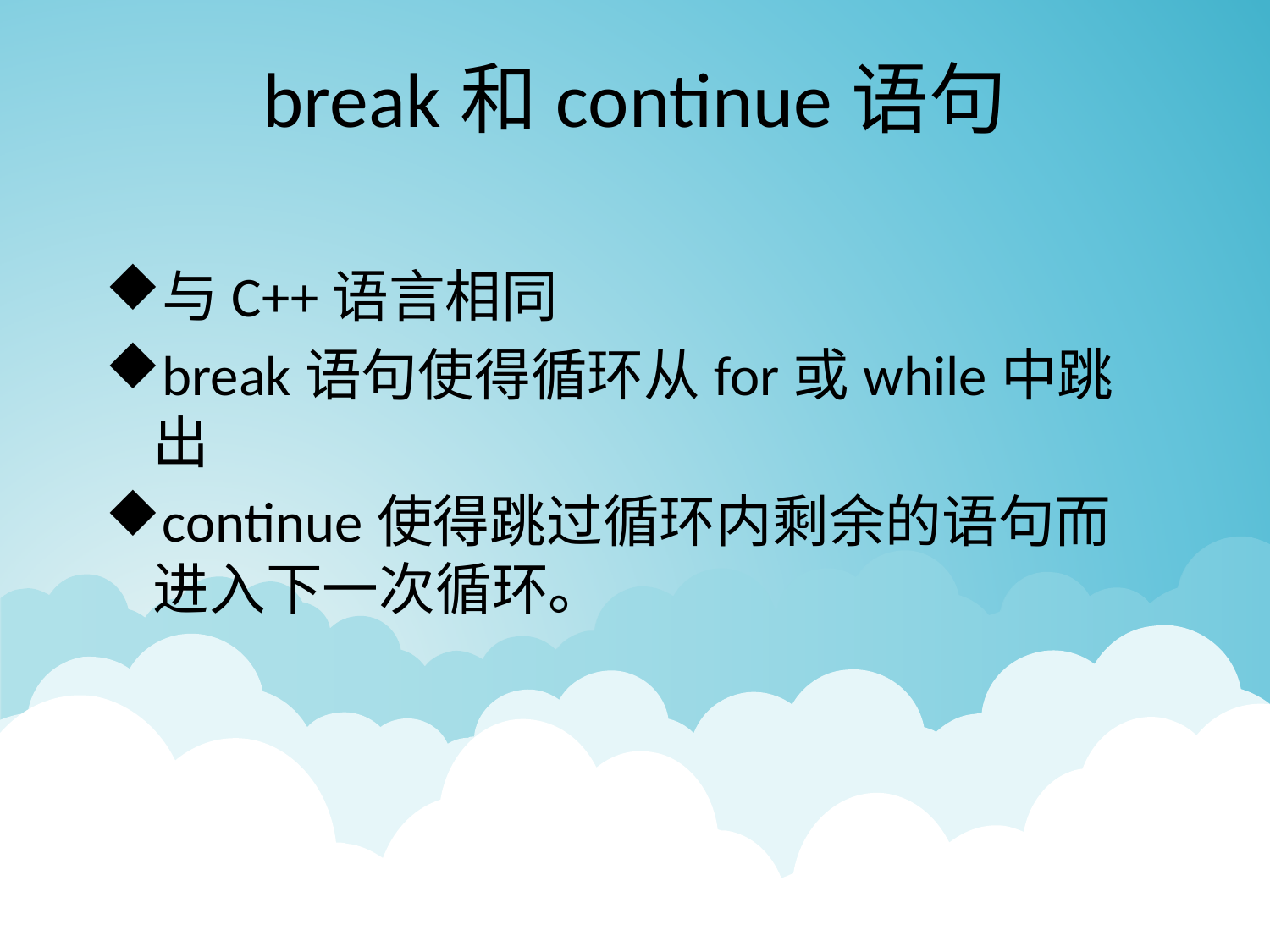

# break和continue语句
与C++语言相同
break语句使得循环从for或while中跳出
continue使得跳过循环内剩余的语句而进入下一次循环。